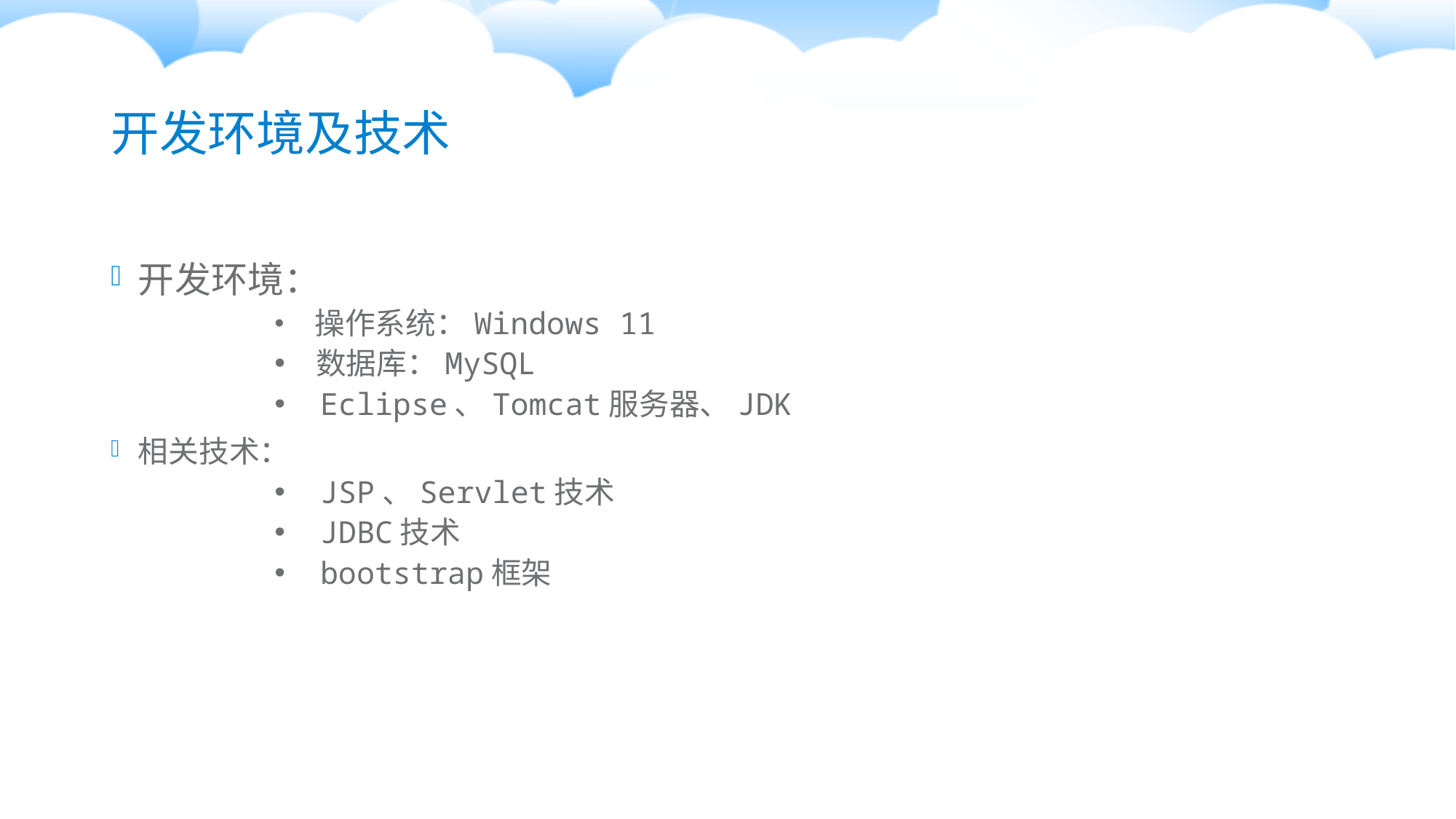

# 开发环境及技术

开发环境：
 操作系统：Windows 11
 数据库：MySQL
 Eclipse、Tomcat服务器、JDK
相关技术：
 JSP、Servlet技术
 JDBC技术
 bootstrap框架